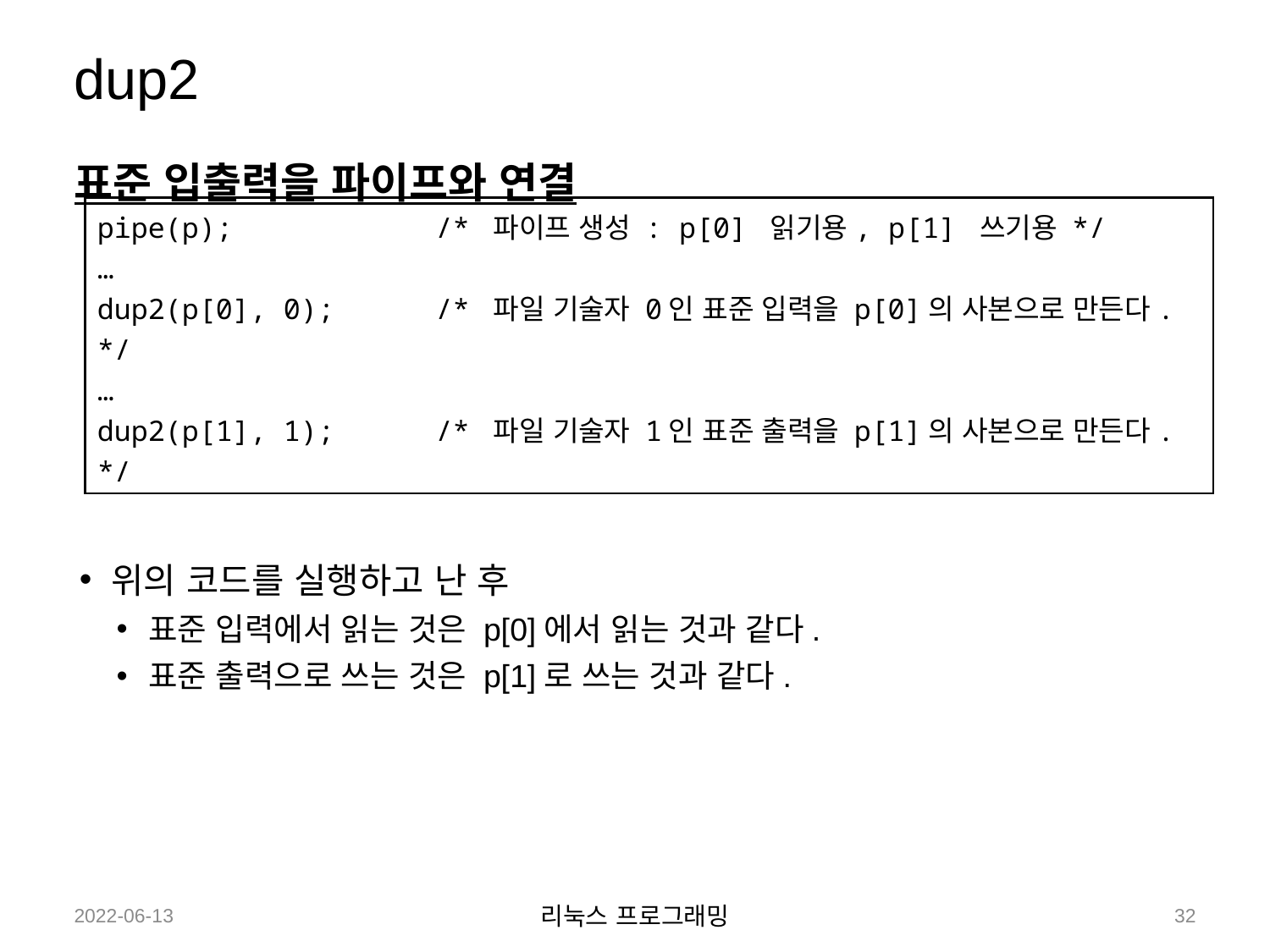

# dup2
표준 입출력을 파이프와 연결

위의 코드를 실행하고 난 후
표준 입력에서 읽는 것은 p[0]에서 읽는 것과 같다.
표준 출력으로 쓰는 것은 p[1]로 쓰는 것과 같다.

pipe(p);            /* 파이프 생성 : p[0] 읽기용, p[1] 쓰기용 */
…
dup2(p[0], 0);      /* 파일 기술자 0인 표준 입력을 p[0]의 사본으로 만든다. */
…
dup2(p[1], 1);      /* 파일 기술자 1인 표준 출력을 p[1]의 사본으로 만든다. */
2022-06-13
리눅스 프로그래밍
32